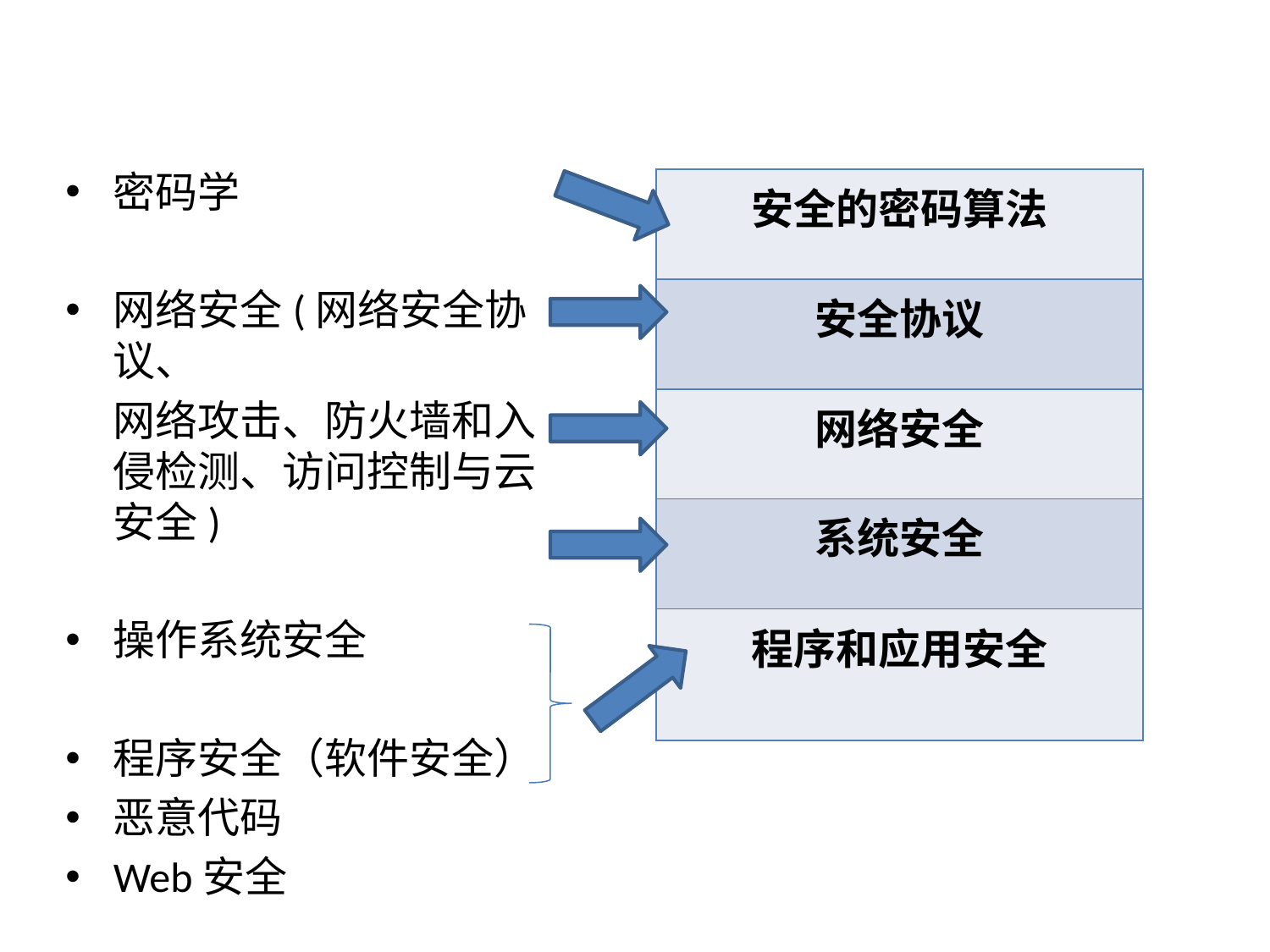

#
密码学

网络安全(网络安全协议、
	网络攻击、防火墙和入侵检测、访问控制与云安全)

操作系统安全

程序安全（软件安全）
恶意代码
Web安全

| 安全的密码算法 |
| --- |
| 安全协议 |
| 网络安全 |
| 系统安全 |
| 程序和应用安全 |

30